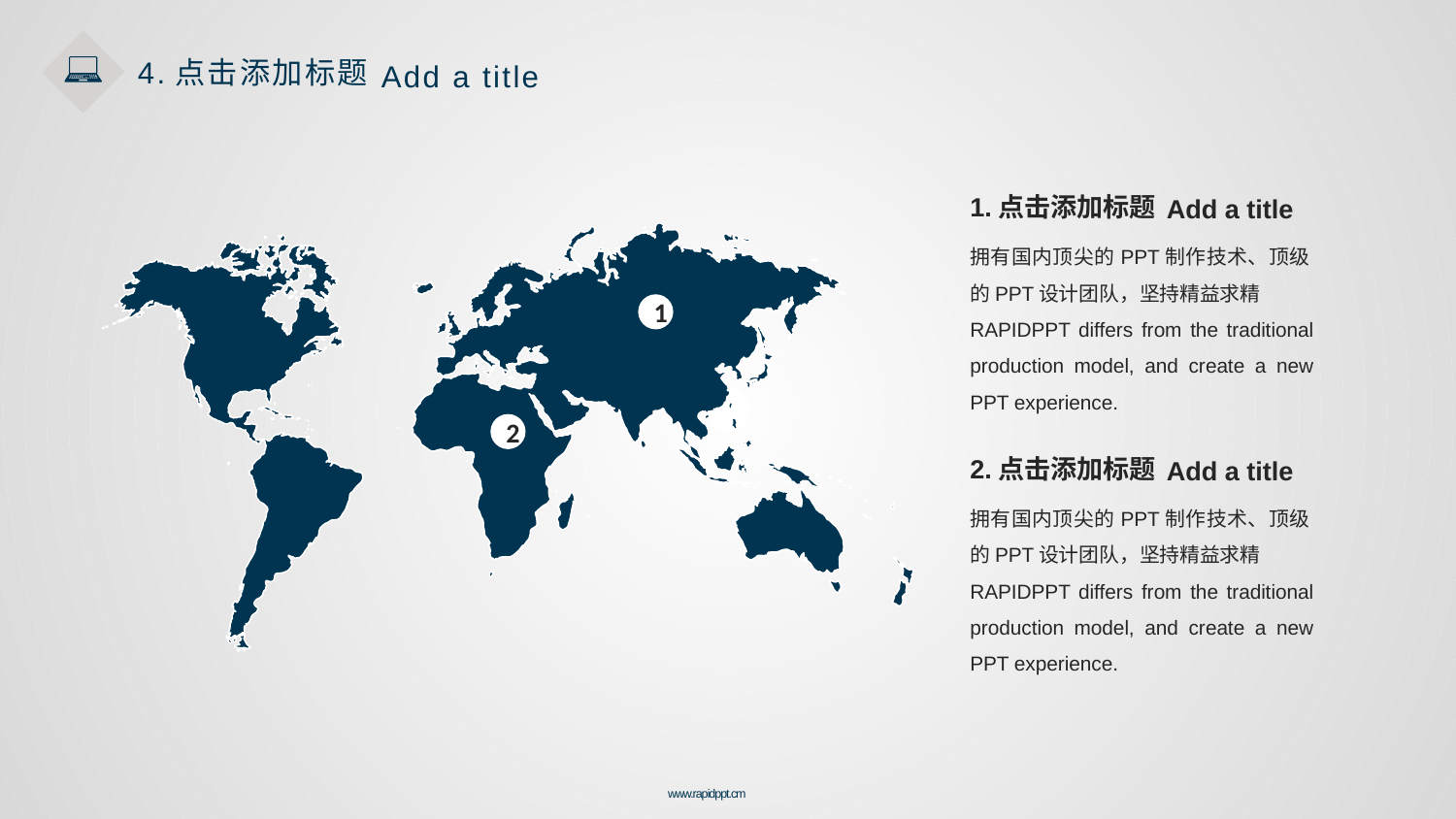

4.点击添加标题
Add a title
1.点击添加标题
拥有国内顶尖的PPT制作技术、顶级的PPT设计团队，坚持精益求精
Add a title
RAPIDPPT differs from the traditional production model, and create a new PPT experience.

1
2
2.点击添加标题
拥有国内顶尖的PPT制作技术、顶级的PPT设计团队，坚持精益求精
Add a title
RAPIDPPT differs from the traditional production model, and create a new PPT experience.
www.rapidppt.cm